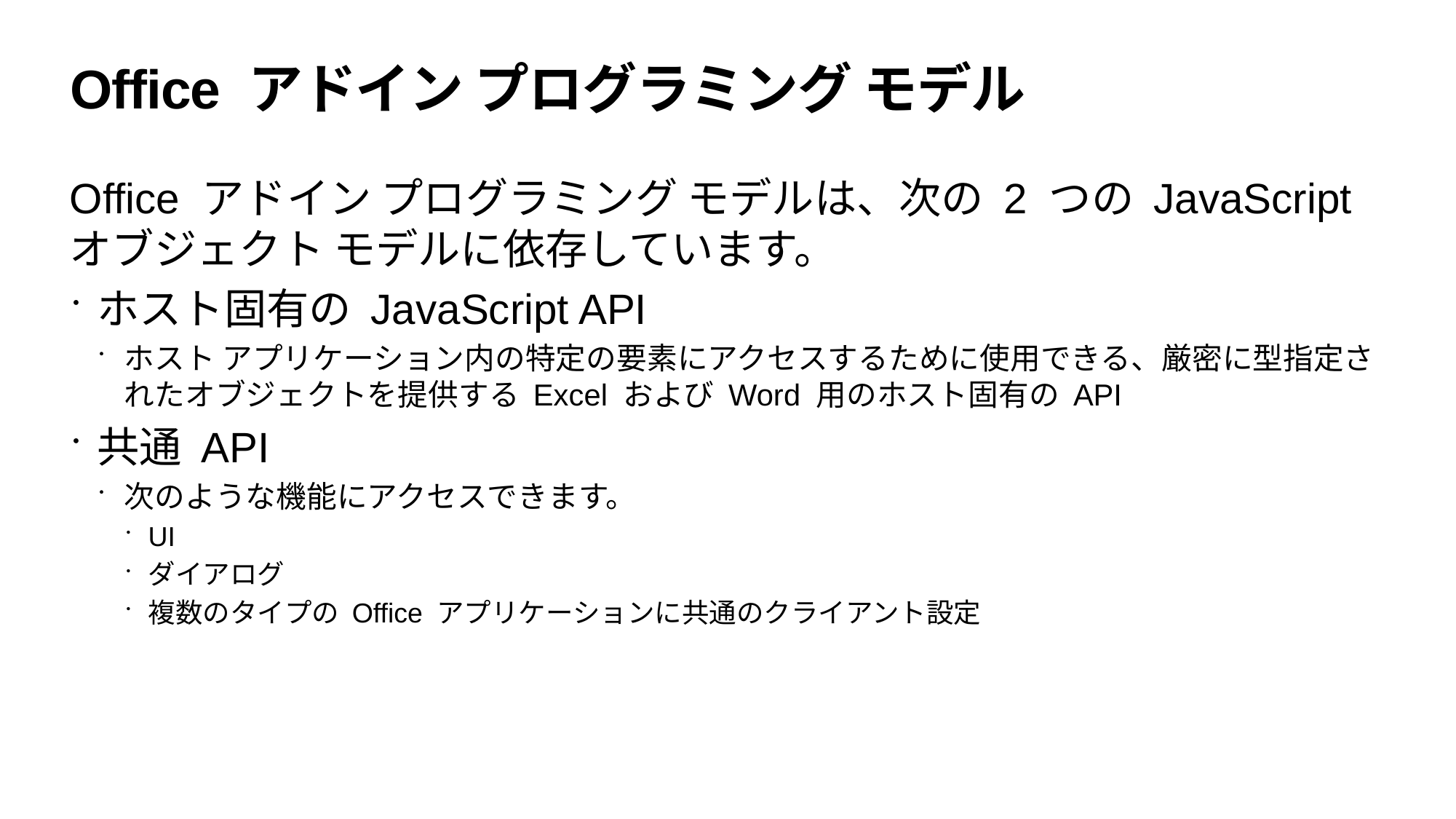

# Office アドイン プログラミング モデル
Office アドイン プログラミング モデルは、次の 2 つの JavaScript オブジェクト モデルに依存しています。
ホスト固有の JavaScript API
ホスト アプリケーション内の特定の要素にアクセスするために使用できる、厳密に型指定されたオブジェクトを提供する Excel および Word 用のホスト固有の API
共通 API
次のような機能にアクセスできます。
UI
ダイアログ
複数のタイプの Office アプリケーションに共通のクライアント設定